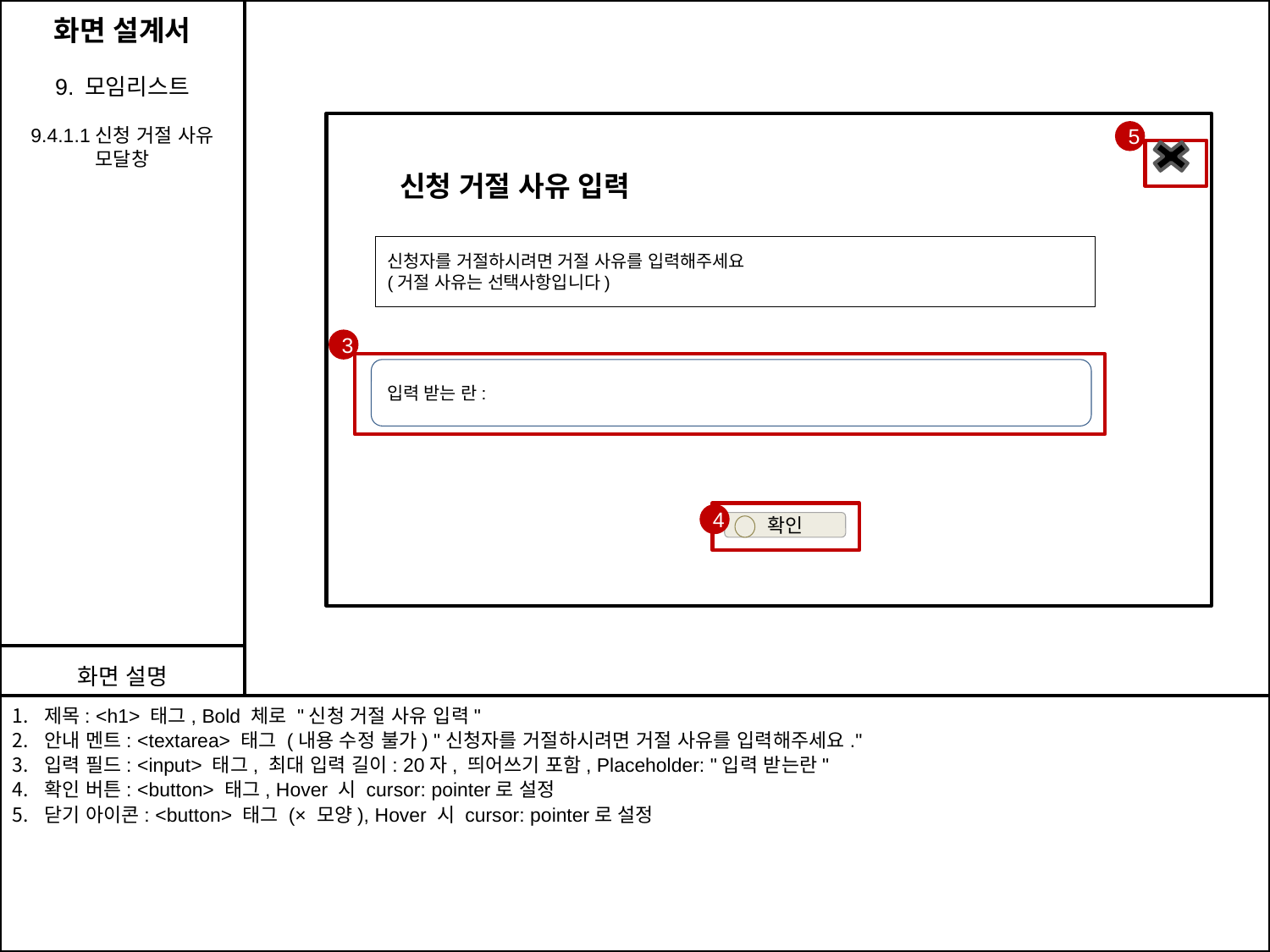

화면 설계서
9. 모임리스트

9.4.1.1신청 거절 사유 모달창
5

신청 거절 사유 입력
신청자를 거절하시려면 거절 사유를 입력해주세요
(거절 사유는 선택사항입니다)
3

입력 받는 란:

4
확인

화면 설명

제목: <h1> 태그, Bold 체로 "신청 거절 사유 입력"
안내 멘트: <textarea> 태그 (내용 수정 불가) "신청자를 거절하시려면 거절 사유를 입력해주세요."
입력 필드: <input> 태그, 최대 입력 길이: 20자, 띄어쓰기 포함, Placeholder: "입력 받는란"
확인 버튼: <button> 태그, Hover 시 cursor: pointer로 설정
닫기 아이콘: <button> 태그 (× 모양), Hover 시 cursor: pointer로 설정